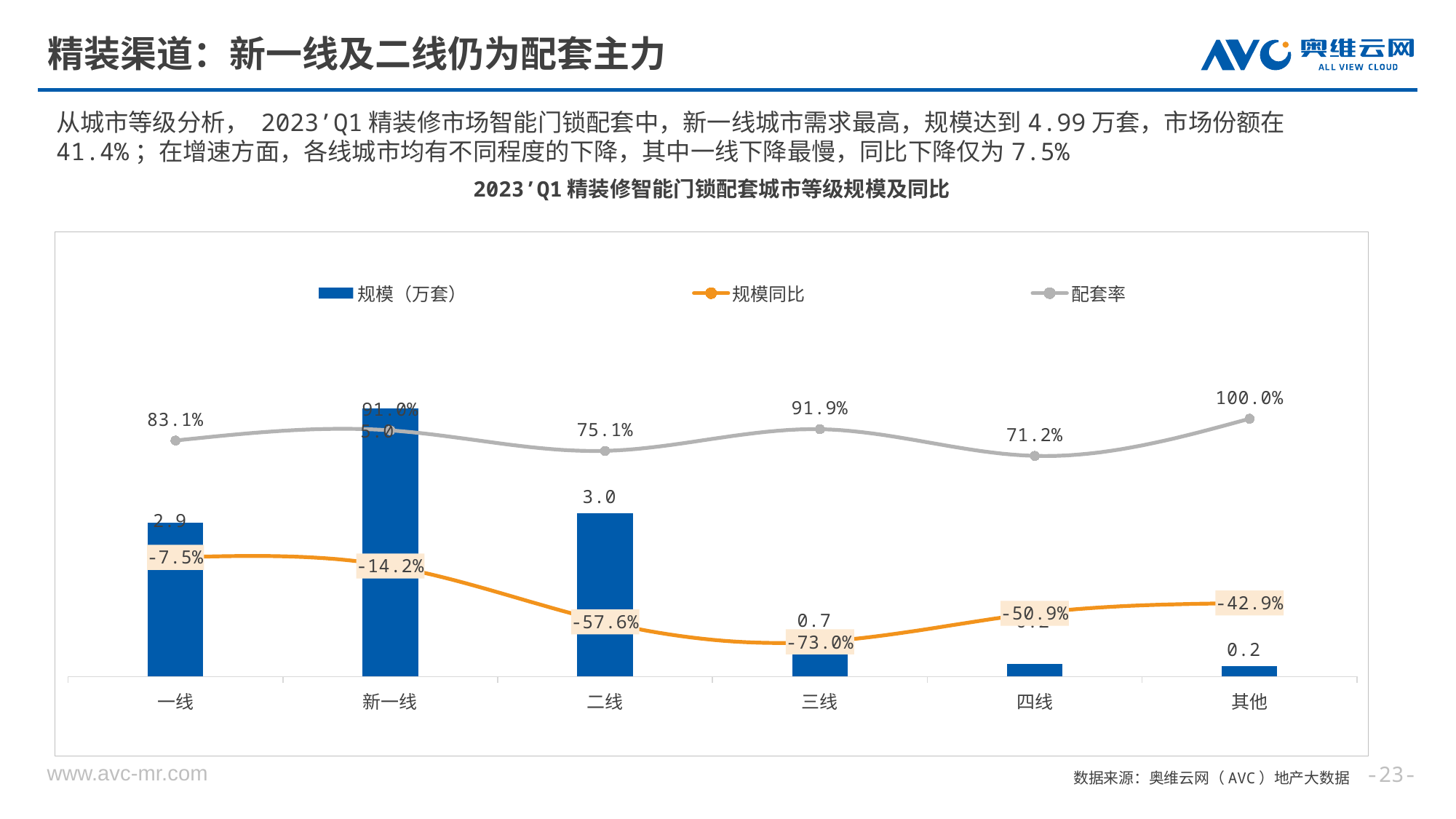

# 精装渠道：新一线及二线仍为配套主力
从城市等级分析， 2023’Q1精装修市场智能门锁配套中，新一线城市需求最高，规模达到4.99万套，市场份额在41.4%；在增速方面，各线城市均有不同程度的下降，其中一线下降最慢，同比下降仅为7.5%
2023’Q1精装修智能门锁配套城市等级规模及同比

### Chart

| Category | 规模（万套） | 规模同比 | 配套率 |
|---|---|---|---|
| 一线 | 2.86 | -0.075 | 0.831 |
| 新一线 | 4.99 | -0.142 | 0.91 |
| 二线 | 3.04 | -0.576 | 0.751 |
| 三线 | 0.74 | -0.73 | 0.919 |
| 四线 | 0.23 | -0.509 | 0.712 |
| 其他 | 0.19 | -0.429 | 1.0 |
-23-
数据来源：奥维云网（AVC）地产大数据